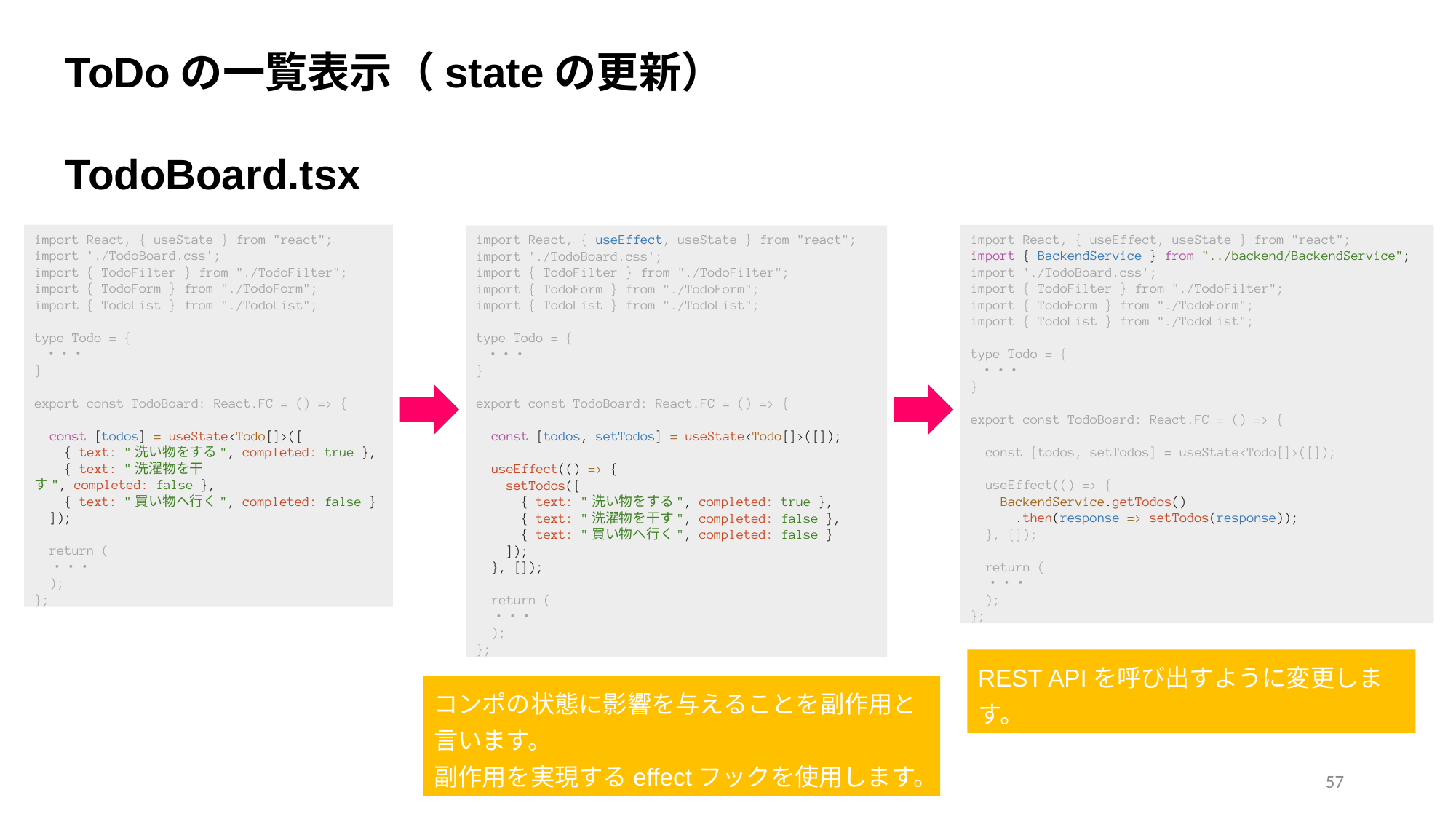

ToDoの一覧表示（stateの更新）

TodoBoard.tsx
import React, { useState } from "react";
import './TodoBoard.css';
import { TodoFilter } from "./TodoFilter";
import { TodoForm } from "./TodoForm";
import { TodoList } from "./TodoList";
type Todo = {
  ・・・
}
export const TodoBoard: React.FC = () => {

  const [todos] = useState<Todo[]>([
    { text: "洗い物をする", completed: true },
    { text: "洗濯物を干す", completed: false },
    { text: "買い物へ行く", completed: false }
  ]);
  return (
    ・・・
  );
};
import React, { useEffect, useState } from "react";
import { BackendService } from "../backend/BackendService";
import './TodoBoard.css';
import { TodoFilter } from "./TodoFilter";
import { TodoForm } from "./TodoForm";
import { TodoList } from "./TodoList";
type Todo = {
  ・・・
}
export const TodoBoard: React.FC = () => {
  const [todos, setTodos] = useState<Todo[]>([]);
  useEffect(() => {
    BackendService.getTodos()
      .then(response => setTodos(response));
  }, []);
  return (
    ・・・
  );
};
import React, { useEffect, useState } from "react";
import './TodoBoard.css';
import { TodoFilter } from "./TodoFilter";
import { TodoForm } from "./TodoForm";
import { TodoList } from "./TodoList";
type Todo = {
  ・・・
}
export const TodoBoard: React.FC = () => {
  const [todos, setTodos] = useState<Todo[]>([]);
  useEffect(() => {
    setTodos([
      { text: "洗い物をする", completed: true },
      { text: "洗濯物を干す", completed: false },
      { text: "買い物へ行く", completed: false }
    ]);
  }, []);
  return (
    ・・・
  );
};

REST APIを呼び出すように変更します。
コンポの状態に影響を与えることを副作用と言います。
副作用を実現するeffectフックを使用します。
57